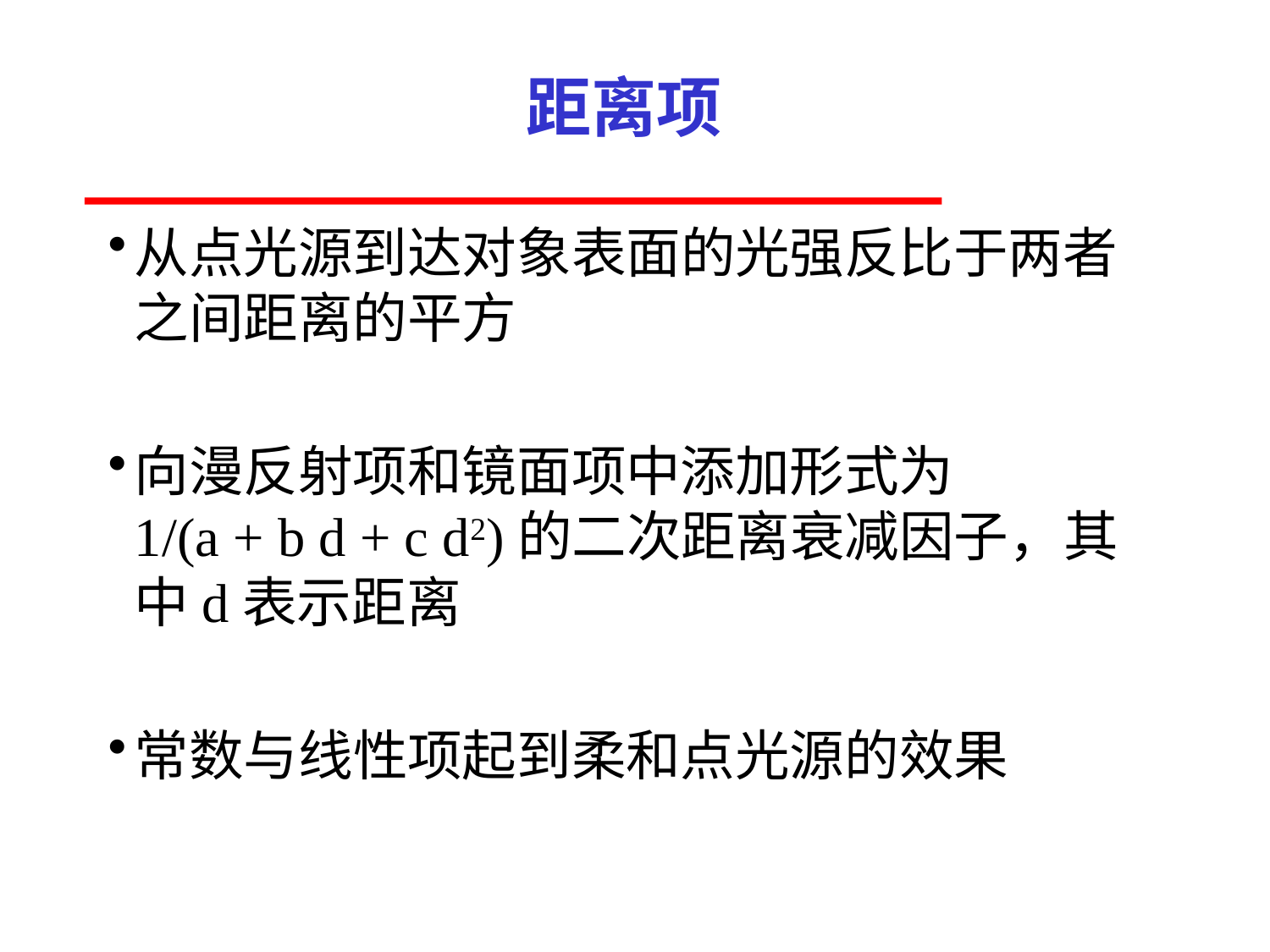

# 距离项
从点光源到达对象表面的光强反比于两者
之间距离的平方

向漫反射项和镜面项中添加形式为
1/(a + b d + c d2)的二次距离衰减因子，其中d表示距离

常数与线性项起到柔和点光源的效果
57